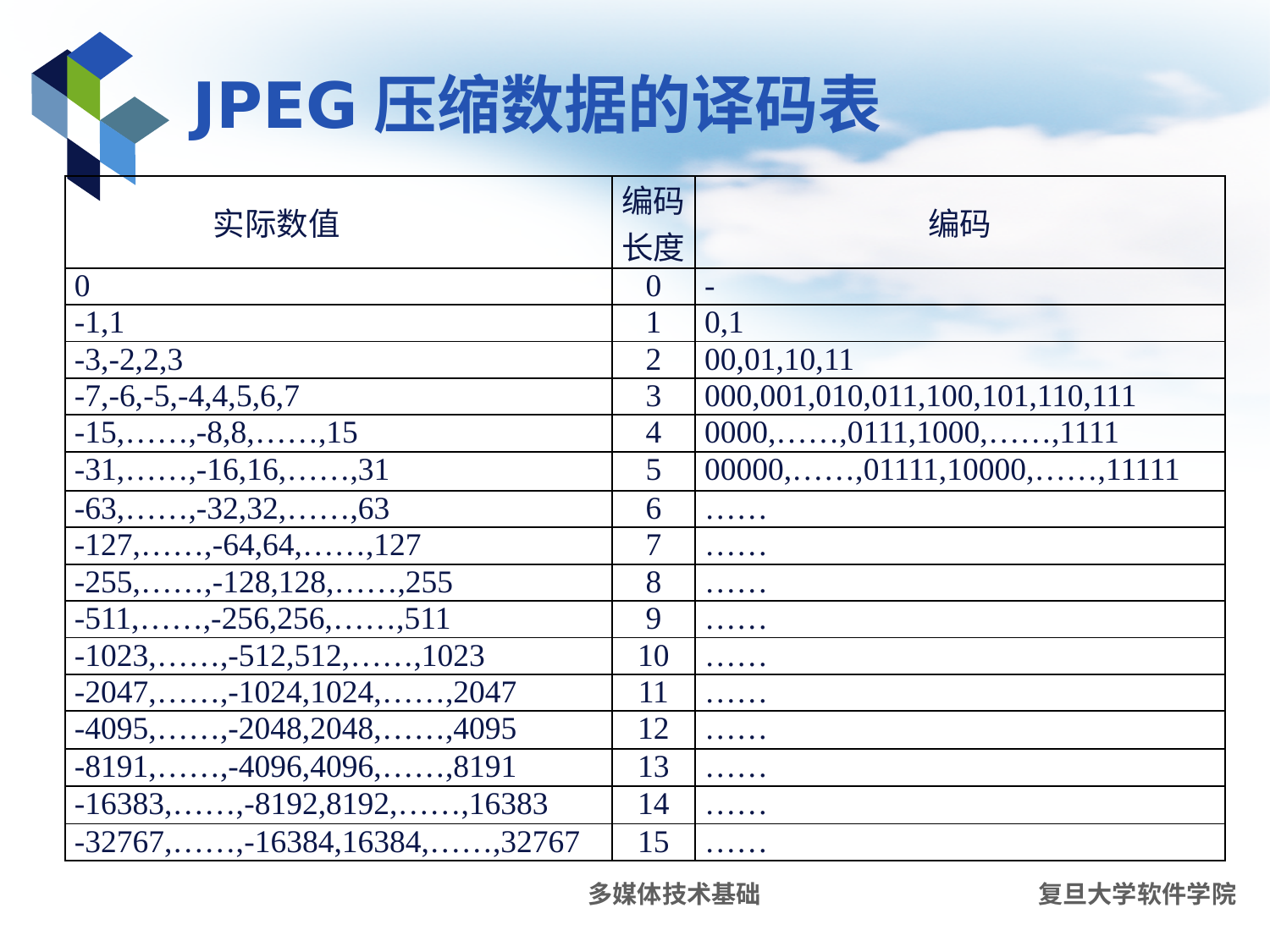

# JPEG压缩数据的译码表
| 实际数值 | 编码长度 | 编码 |
| --- | --- | --- |
| 0 | 0 | - |
| -1,1 | 1 | 0,1 |
| -3,-2,2,3 | 2 | 00,01,10,11 |
| -7,-6,-5,-4,4,5,6,7 | 3 | 000,001,010,011,100,101,110,111 |
| -15,……,-8,8,……,15 | 4 | 0000,……,0111,1000,……,1111 |
| -31,……,-16,16,……,31 | 5 | 00000,……,01111,10000,……,11111 |
| -63,……,-32,32,……,63 | 6 | …… |
| -127,……,-64,64,……,127 | 7 | …… |
| -255,……,-128,128,……,255 | 8 | …… |
| -511,……,-256,256,……,511 | 9 | …… |
| -1023,……,-512,512,……,1023 | 10 | …… |
| -2047,……,-1024,1024,……,2047 | 11 | …… |
| -4095,……,-2048,2048,……,4095 | 12 | …… |
| -8191,……,-4096,4096,……,8191 | 13 | …… |
| -16383,……,-8192,8192,……,16383 | 14 | …… |
| -32767,……,-16384,16384,……,32767 | 15 | …… |
多媒体技术基础